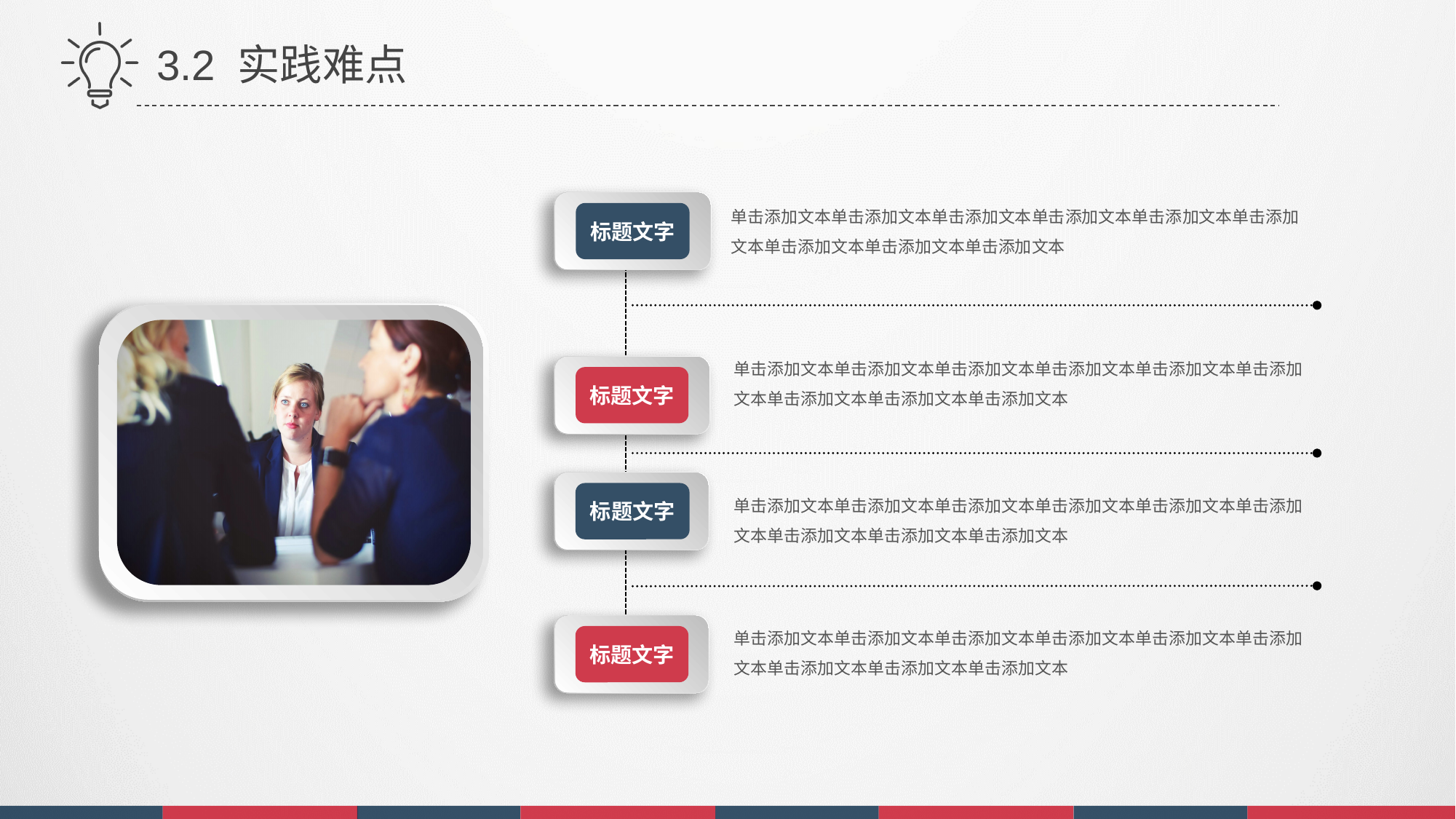

3.2 实践难点

标题文字
单击添加文本单击添加文本单击添加文本单击添加文本单击添加文本单击添加文本单击添加文本单击添加文本单击添加文本

单击添加文本单击添加文本单击添加文本单击添加文本单击添加文本单击添加文本单击添加文本单击添加文本单击添加文本

标题文字

标题文字
单击添加文本单击添加文本单击添加文本单击添加文本单击添加文本单击添加文本单击添加文本单击添加文本单击添加文本

单击添加文本单击添加文本单击添加文本单击添加文本单击添加文本单击添加文本单击添加文本单击添加文本单击添加文本

标题文字